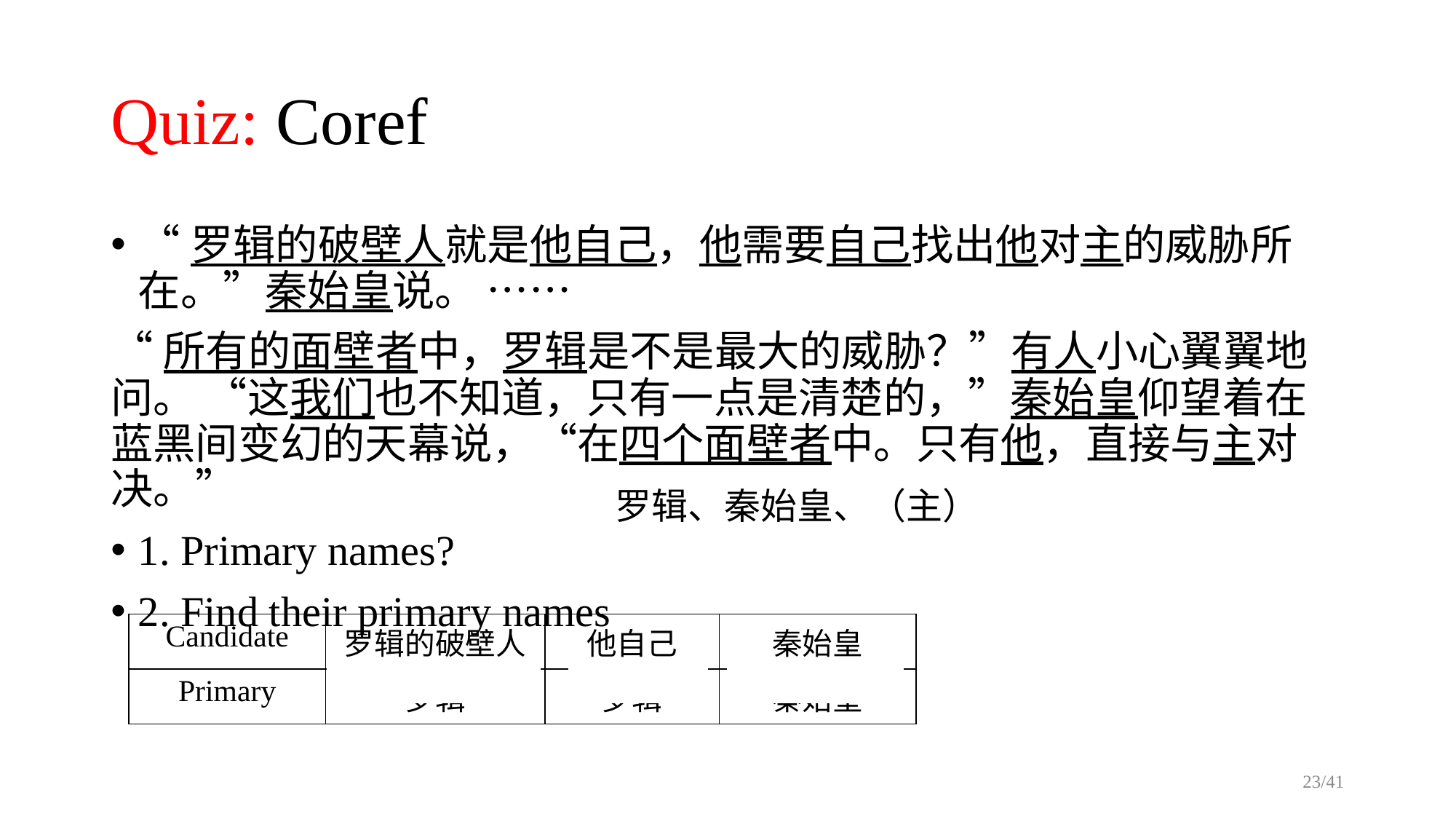

# Quiz: Coref
“罗辑的破壁人就是他自己，他需要自己找出他对主的威胁所在。”秦始皇说。 ……
“所有的面壁者中，罗辑是不是最大的威胁？”有人小心翼翼地问。 “这我们也不知道，只有一点是清楚的，”秦始皇仰望着在蓝黑间变幻的天幕说，“在四个面壁者中。只有他，直接与主对决。”
1. Primary names?
2. Find their primary names

罗辑、秦始皇、（主）

| Candidate | 罗辑的破壁人 | 他自己 | 秦始皇 | 有人 | 四个面壁者 |
| --- | --- | --- | --- | --- | --- |
| Primary | 罗辑 | 罗辑 | 秦始皇 | ？ | N/A |

23/41